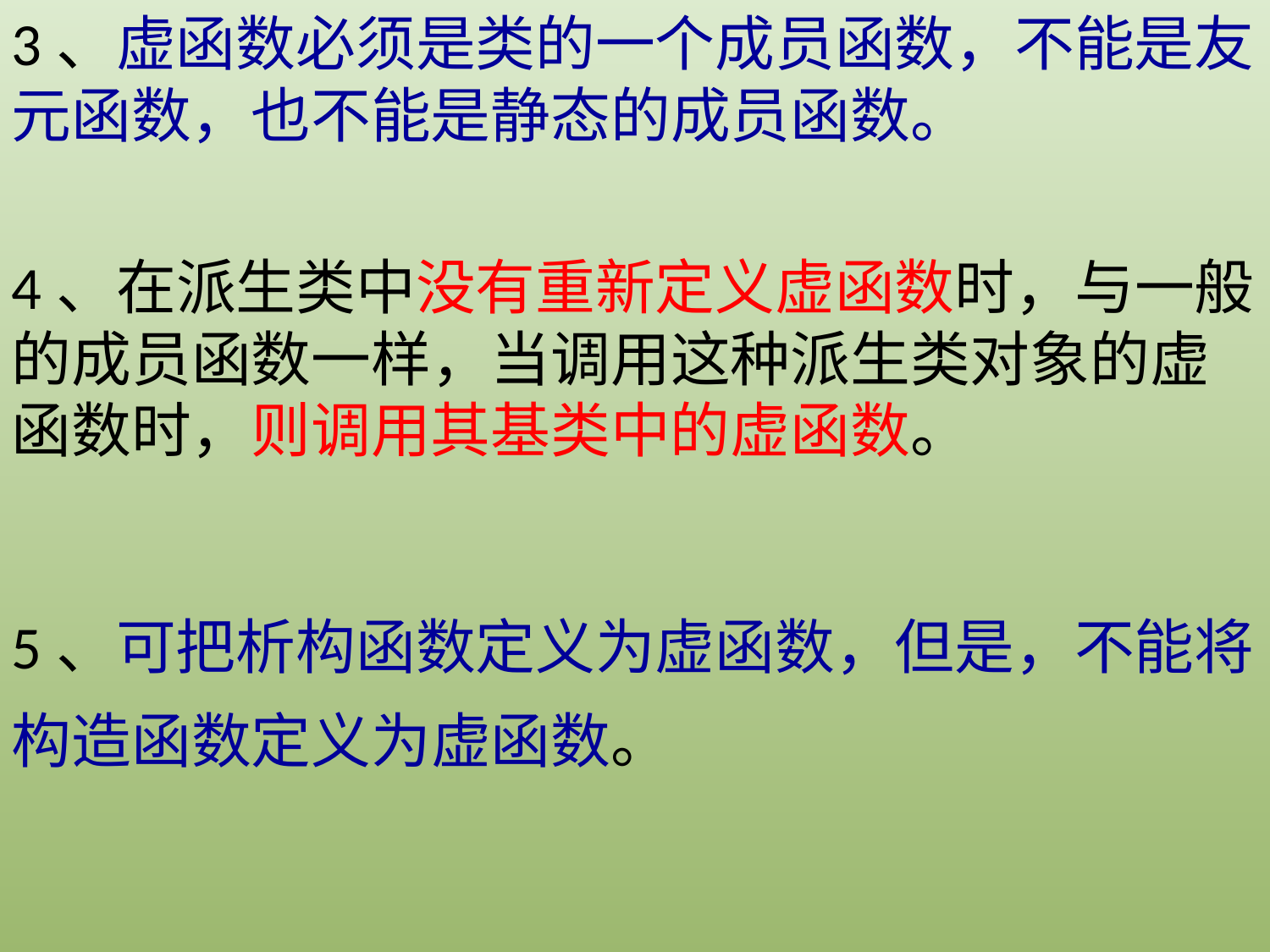

3、虚函数必须是类的一个成员函数，不能是友元函数，也不能是静态的成员函数。
4、在派生类中没有重新定义虚函数时，与一般的成员函数一样，当调用这种派生类对象的虚函数时，则调用其基类中的虚函数。
5、可把析构函数定义为虚函数，但是，不能将构造函数定义为虚函数。
792